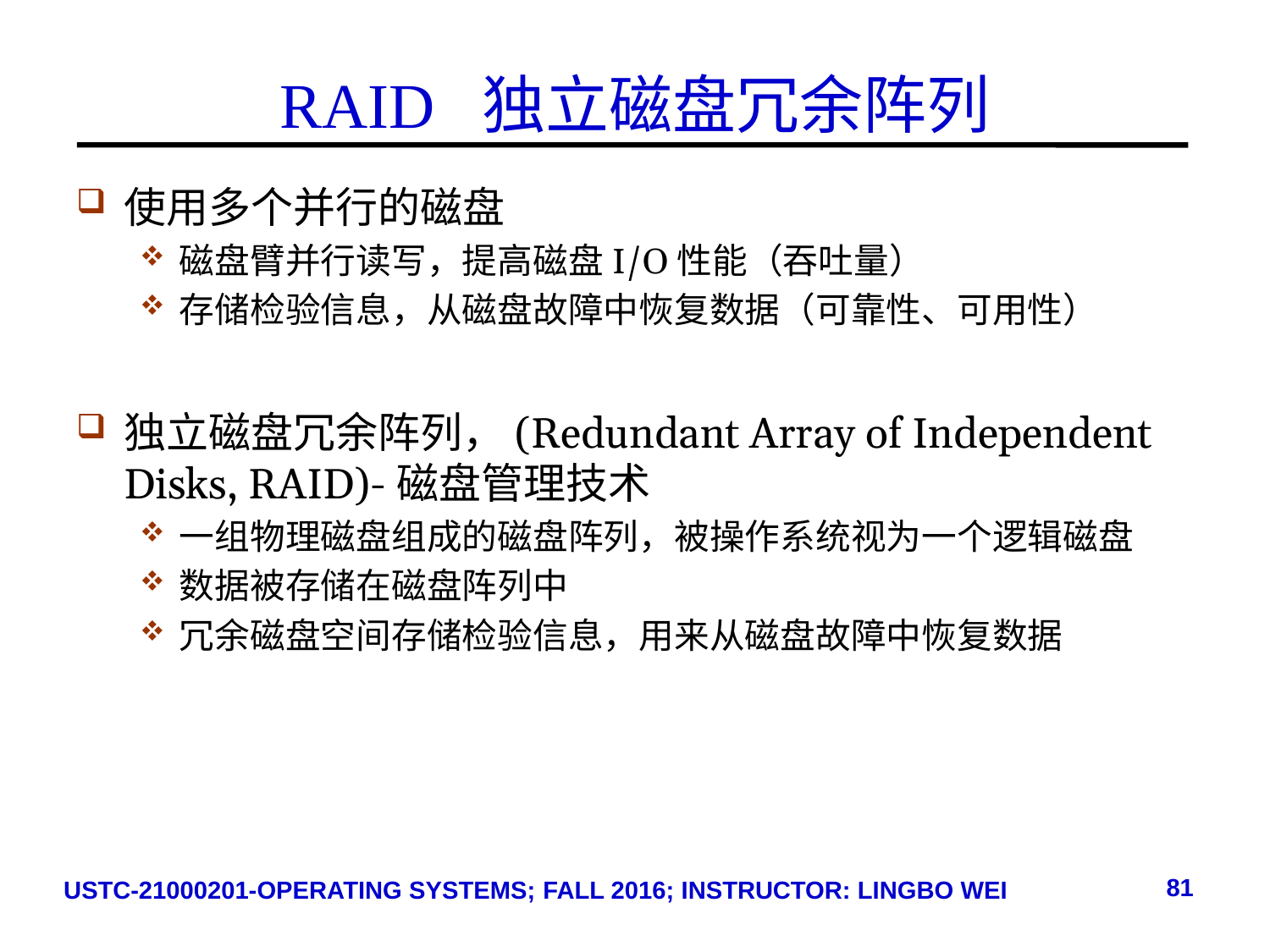

# RAID  独立磁盘冗余阵列
使用多个并行的磁盘
磁盘臂并行读写，提高磁盘I/O性能（吞吐量）
存储检验信息，从磁盘故障中恢复数据（可靠性、可用性）

独立磁盘冗余阵列，(Redundant Array of Independent Disks, RAID)-磁盘管理技术
一组物理磁盘组成的磁盘阵列，被操作系统视为一个逻辑磁盘
数据被存储在磁盘阵列中
冗余磁盘空间存储检验信息，用来从磁盘故障中恢复数据

81
USTC-21000201-OPERATING SYSTEMS; FALL 2016; INSTRUCTOR: LINGBO WEI